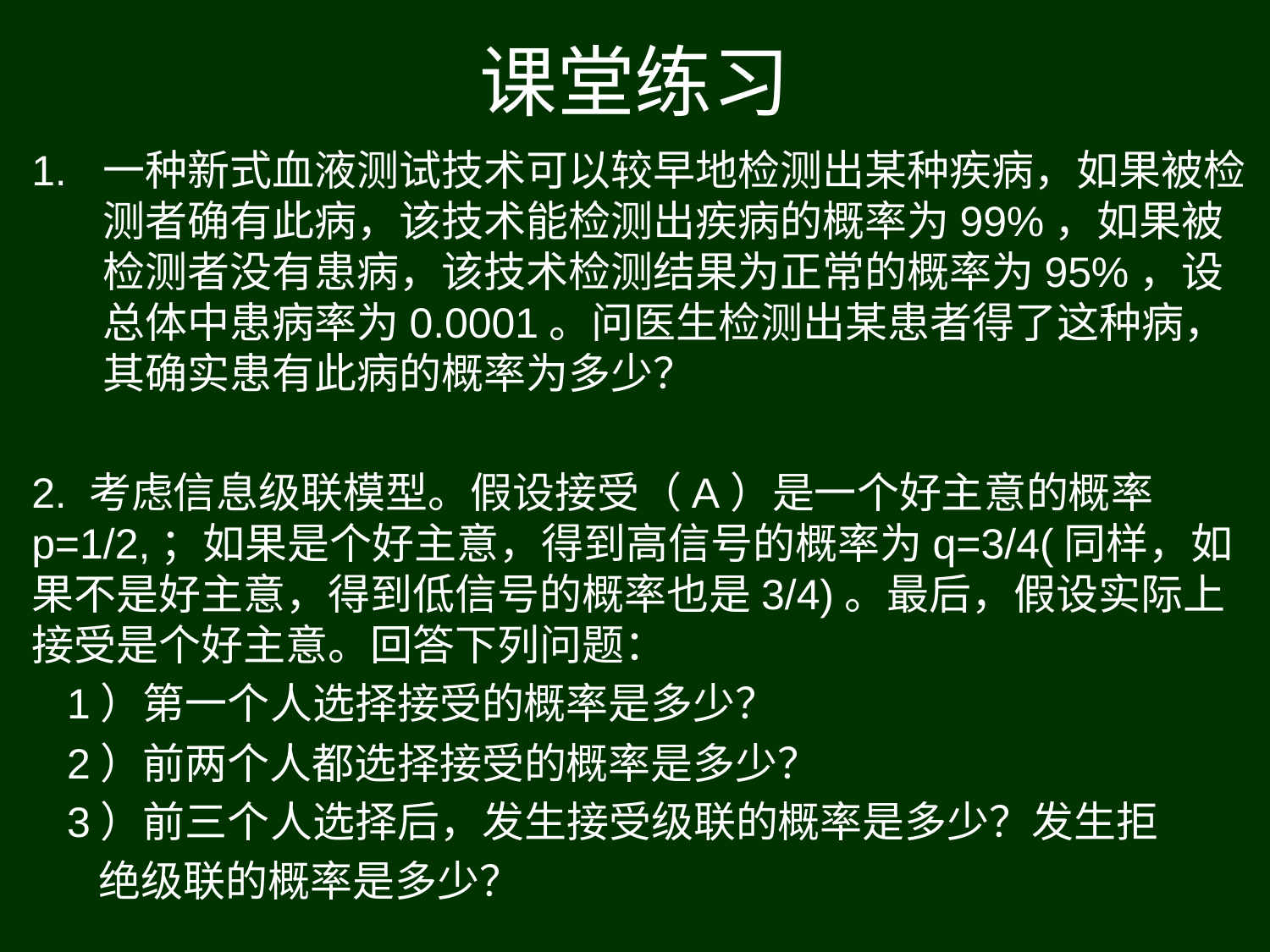

# 课堂练习
一种新式血液测试技术可以较早地检测出某种疾病，如果被检测者确有此病，该技术能检测出疾病的概率为99%，如果被检测者没有患病，该技术检测结果为正常的概率为95%，设总体中患病率为0.0001。问医生检测出某患者得了这种病，其确实患有此病的概率为多少？

2. 考虑信息级联模型。假设接受（A）是一个好主意的概率p=1/2,；如果是个好主意，得到高信号的概率为q=3/4(同样，如果不是好主意，得到低信号的概率也是3/4)。最后，假设实际上接受是个好主意。回答下列问题：
   1）第一个人选择接受的概率是多少？
   2）前两个人都选择接受的概率是多少？
   3）前三个人选择后，发生接受级联的概率是多少？发生拒
      绝级联的概率是多少？